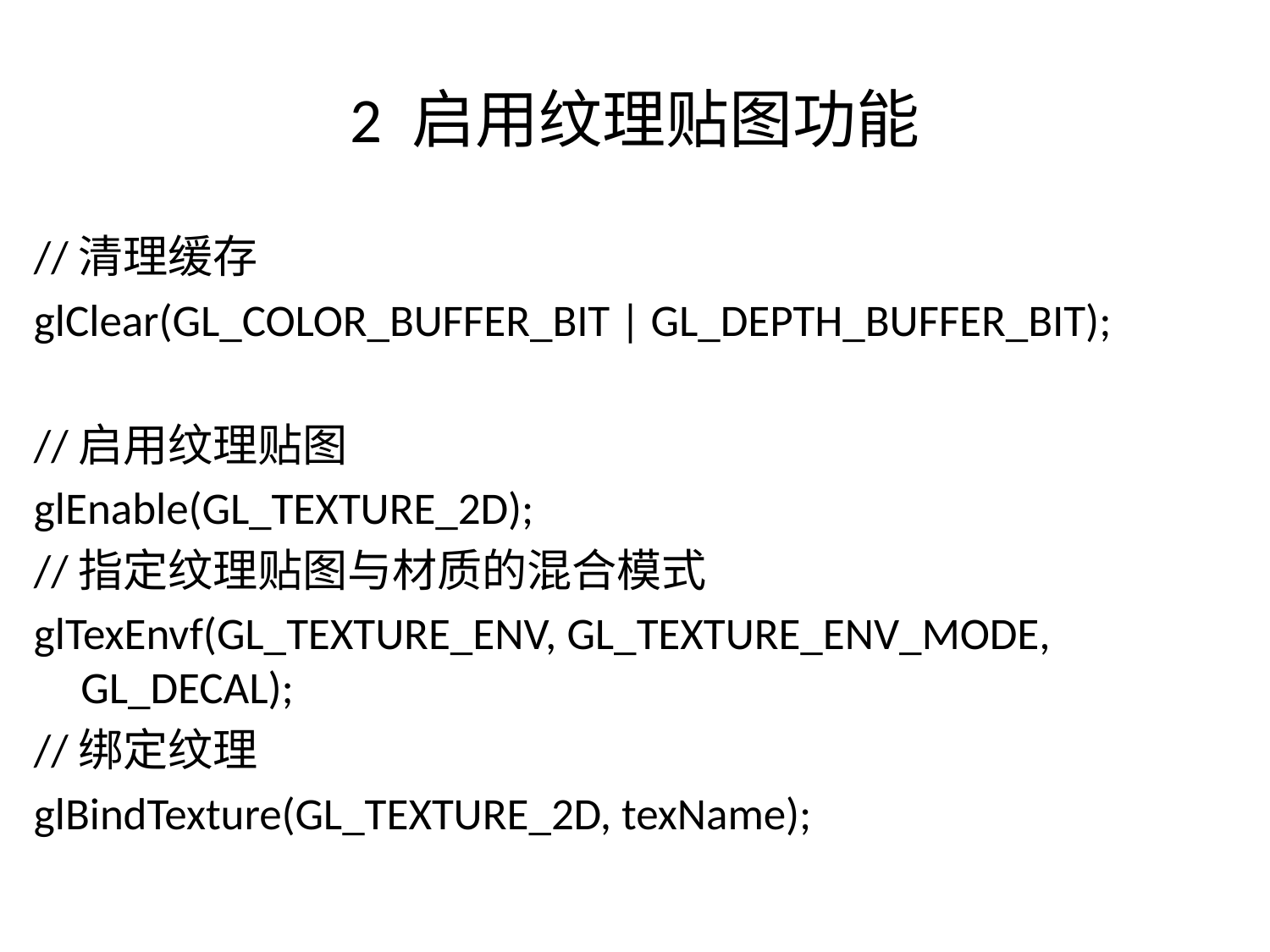

# 2 启用纹理贴图功能
//清理缓存
glClear(GL_COLOR_BUFFER_BIT | GL_DEPTH_BUFFER_BIT);

//启用纹理贴图
glEnable(GL_TEXTURE_2D);
//指定纹理贴图与材质的混合模式
glTexEnvf(GL_TEXTURE_ENV, GL_TEXTURE_ENV_MODE, GL_DECAL);
//绑定纹理
glBindTexture(GL_TEXTURE_2D, texName);